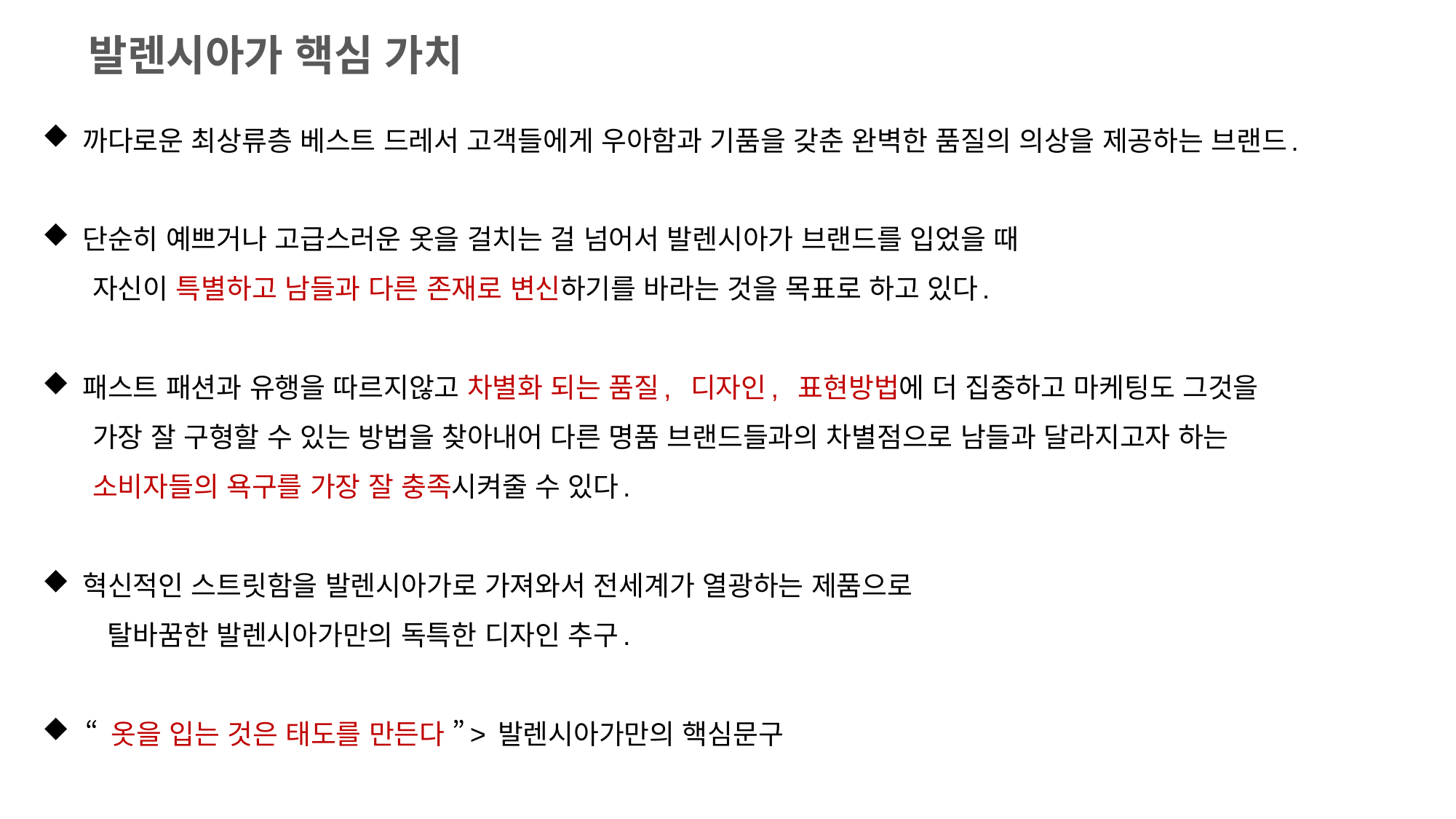

발렌시아가 핵심 가치
 까다로운 최상류층 베스트 드레서 고객들에게 우아함과 기품을 갖춘 완벽한 품질의 의상을 제공하는 브랜드.

 단순히 예쁘거나 고급스러운 옷을 걸치는 걸 넘어서 발렌시아가 브랜드를 입었을 때
      자신이 특별하고 남들과 다른 존재로 변신하기를 바라는 것을 목표로 하고 있다.

 패스트 패션과 유행을 따르지않고 차별화 되는 품질,  디자인,  표현방법에 더 집중하고 마케팅도 그것을
      가장 잘 구형할 수 있는 방법을 찾아내어 다른 명품 브랜드들과의 차별점으로 남들과 달라지고자 하는
      소비자들의 욕구를 가장 잘 충족시켜줄 수 있다.

 혁신적인 스트릿함을 발렌시아가로 가져와서 전세계가 열광하는 제품으로
        탈바꿈한 발렌시아가만의 독특한 디자인 추구.

  “ 옷을 입는 것은 태도를 만든다 ”> 발렌시아가만의 핵심문구